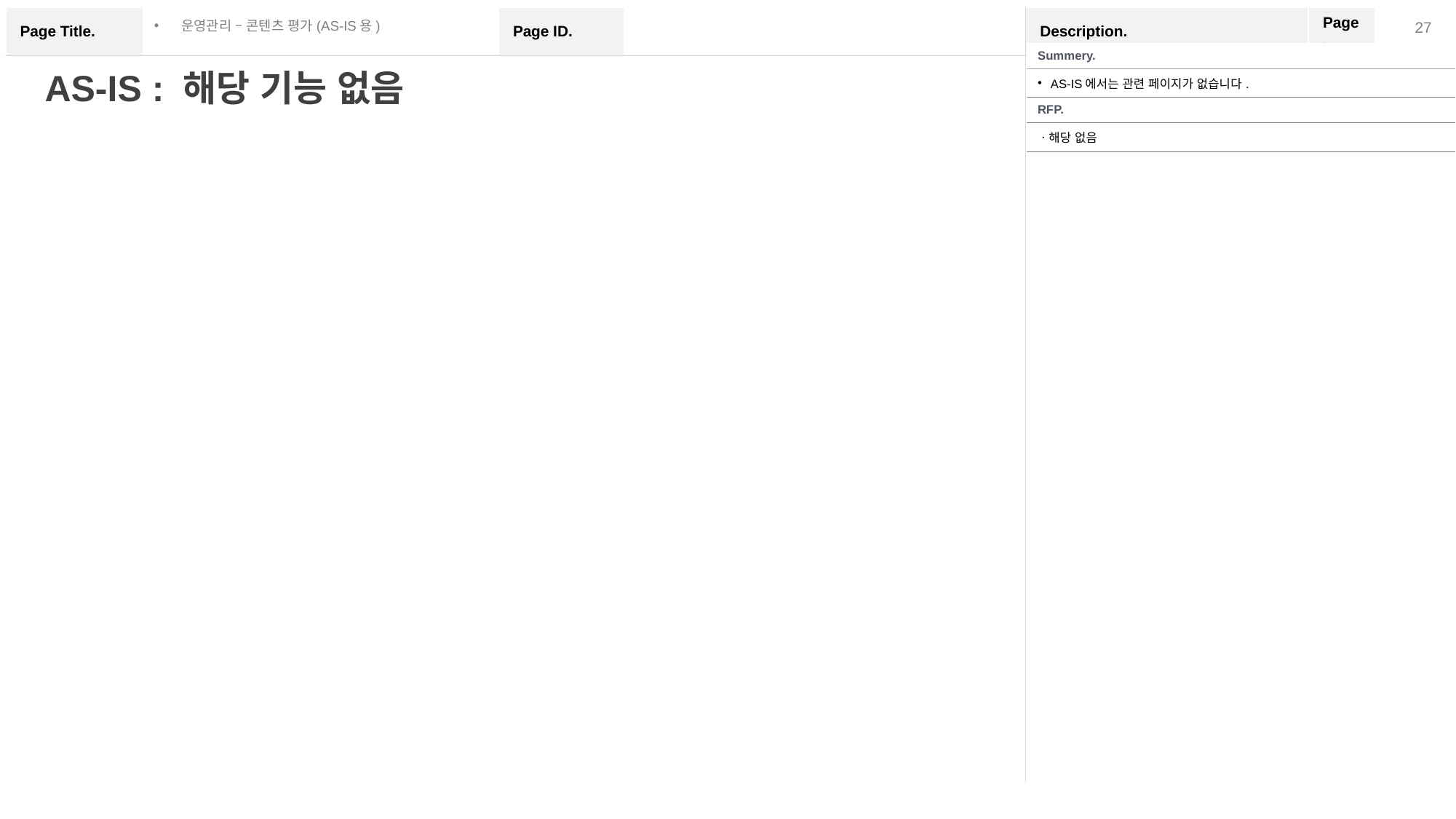

운영관리 – 콘텐츠 평가(AS-IS용)

| Summery. |
| --- |
| AS-IS에서는 관련 페이지가 없습니다. |
| RFP. |
| ㆍ해당 없음 |
AS-IS : 해당 기능 없음